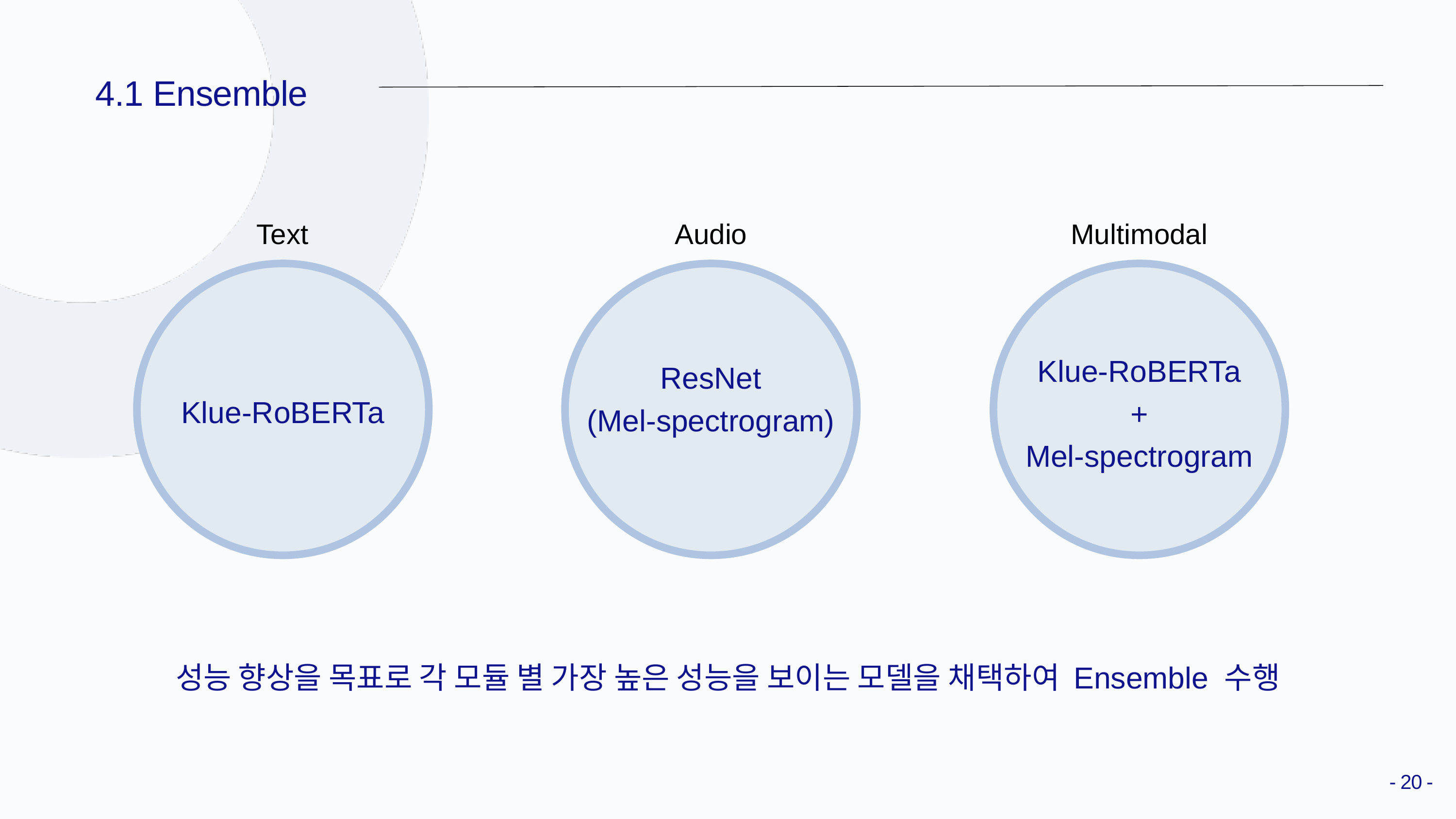

4.1 Ensemble

Text
Audio
Multimodal

Klue-RoBERTa
+
Mel-spectrogram
ResNet
(Mel-spectrogram)
Klue-RoBERTa
성능 향상을 목표로 각 모듈 별 가장 높은 성능을 보이는 모델을 채택하여 Ensemble 수행
- 20 -